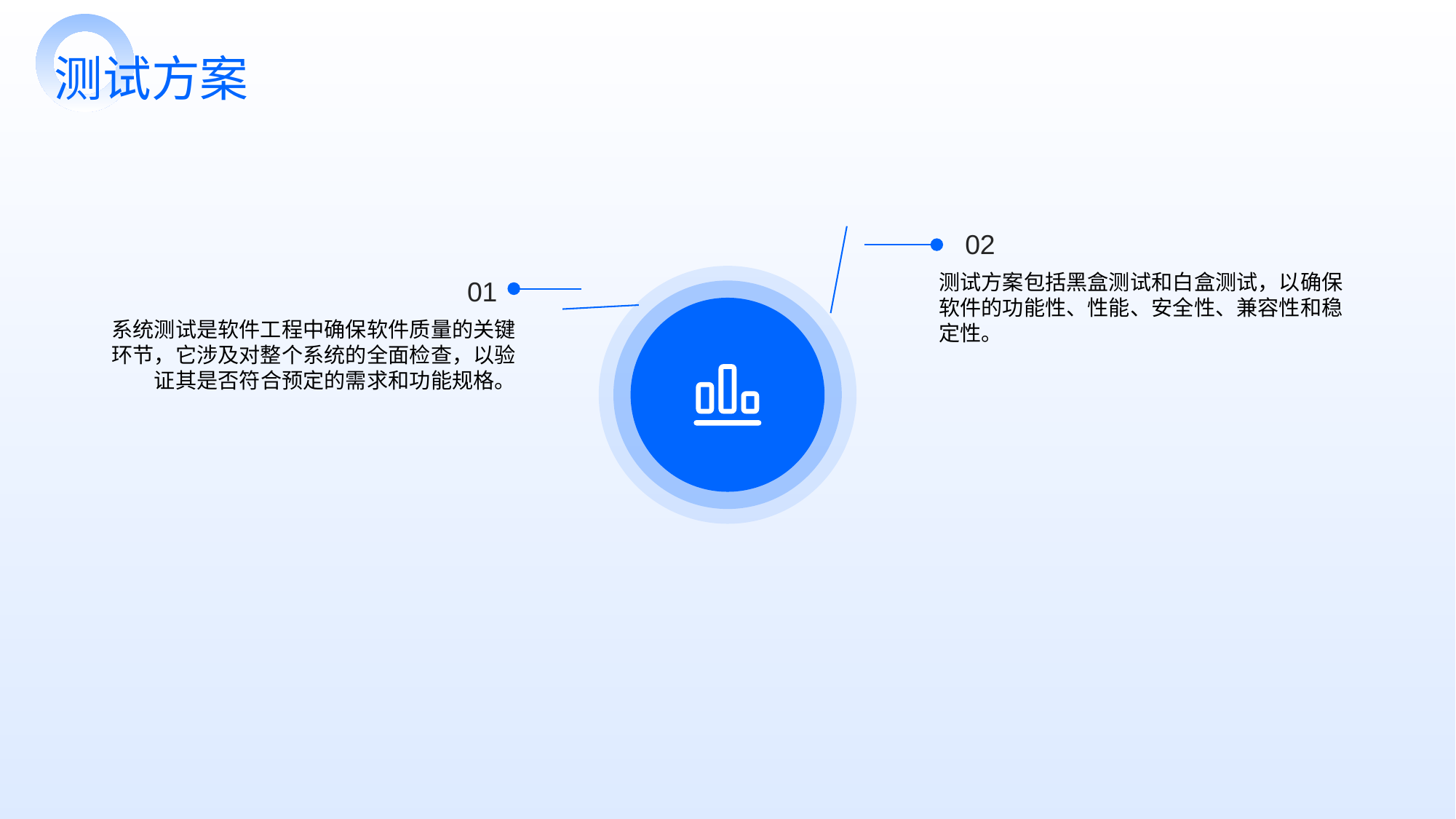

测试方案
02

01

测试方案包括黑盒测试和白盒测试，以确保软件的功能性、性能、安全性、兼容性和稳定性。

系统测试是软件工程中确保软件质量的关键环节，它涉及对整个系统的全面检查，以验证其是否符合预定的需求和功能规格。